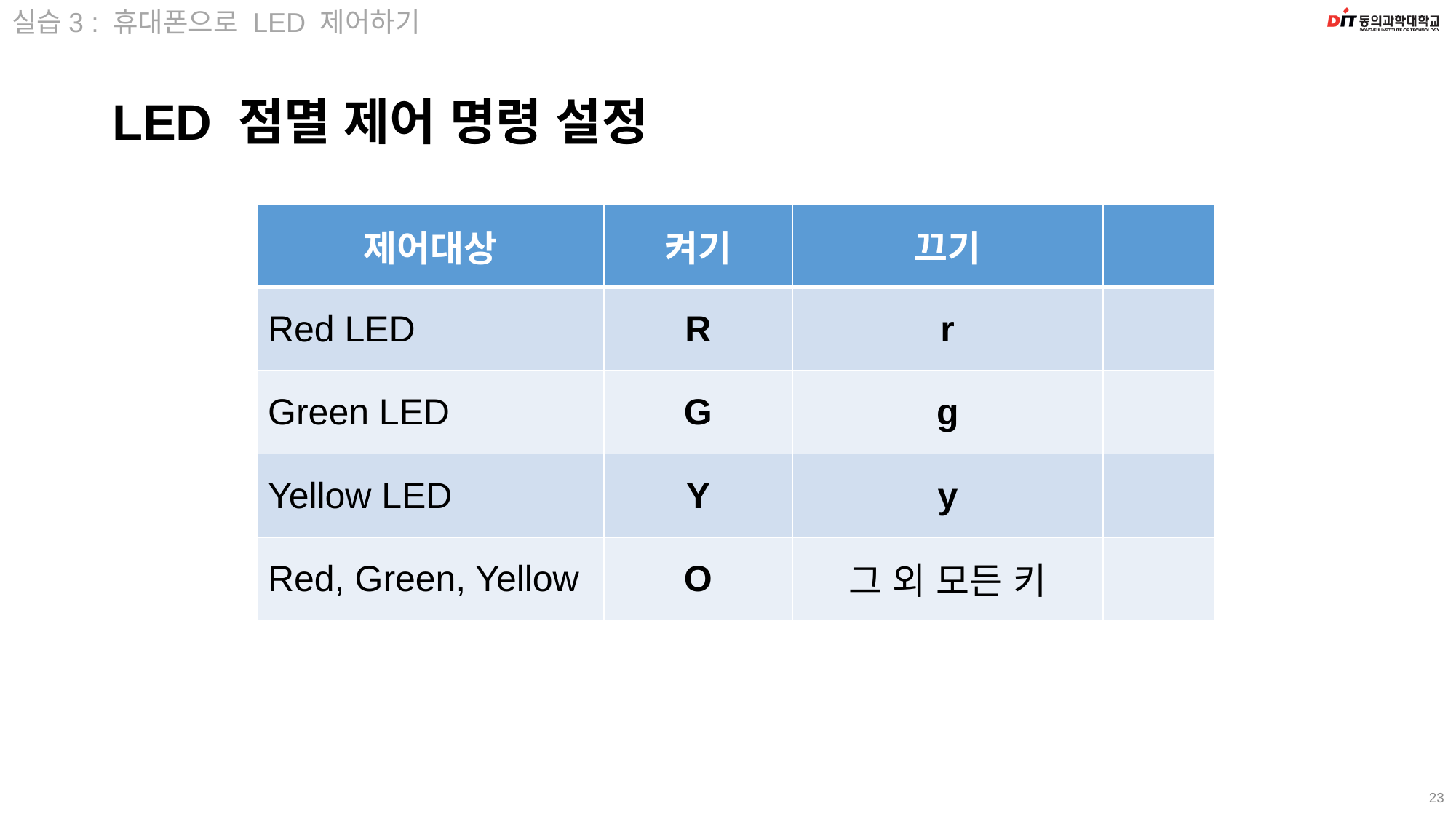

실습3 : 휴대폰으로 LED 제어하기
# LED 점멸 제어 명령 설정
| 제어대상 | 켜기 | 끄기 |  |
| --- | --- | --- | --- |
| Red LED | R | r |  |
| Green LED | G | g |  |
| Yellow LED | Y | y |  |
| Red, Green, Yellow | O | 그 외 모든 키 |  |
23